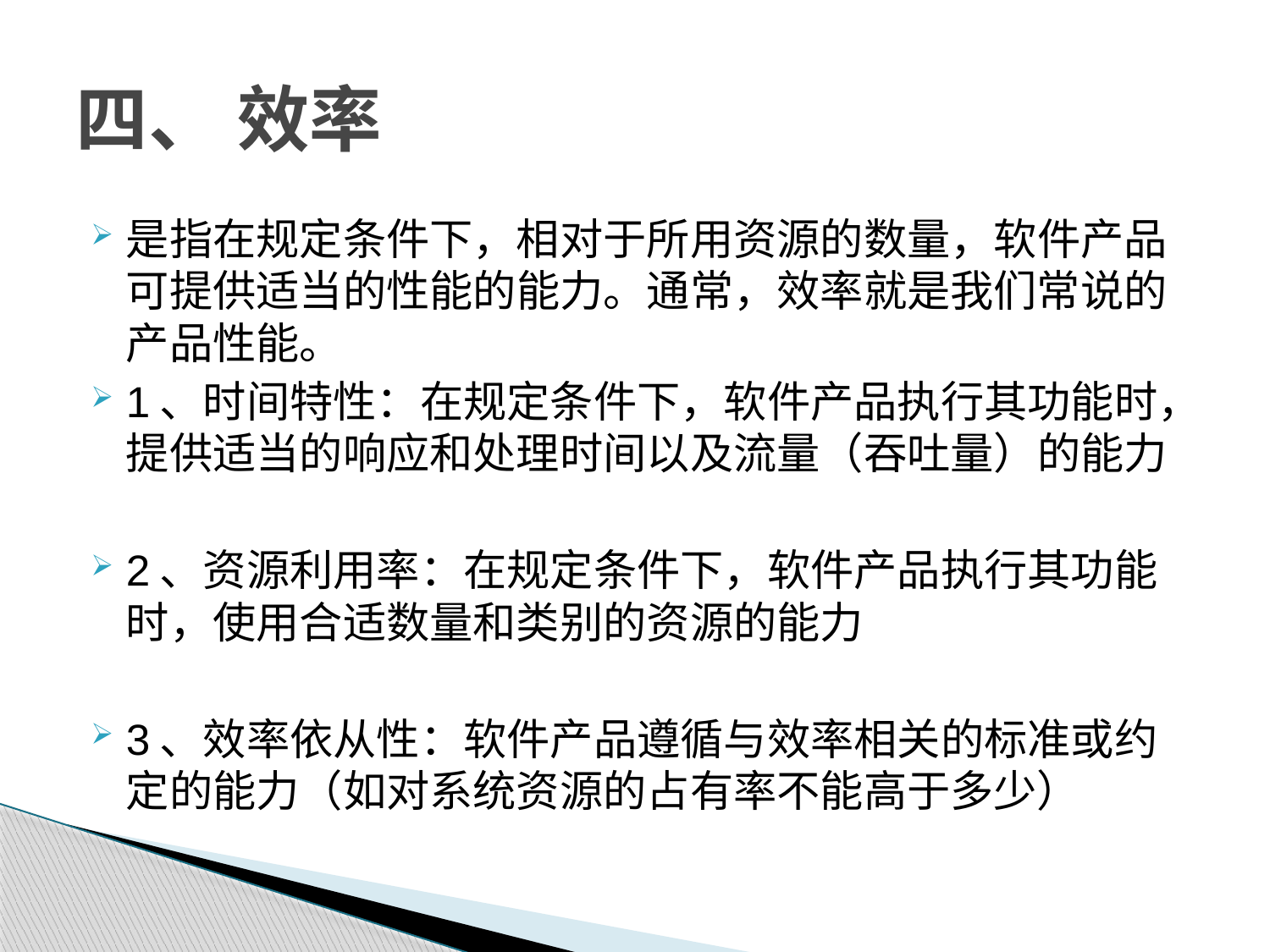

# 四、 效率
是指在规定条件下，相对于所用资源的数量，软件产品可提供适当的性能的能力。通常，效率就是我们常说的产品性能。
1、时间特性：在规定条件下，软件产品执行其功能时，提供适当的响应和处理时间以及流量（吞吐量）的能力

2、资源利用率：在规定条件下，软件产品执行其功能时，使用合适数量和类别的资源的能力

3、效率依从性：软件产品遵循与效率相关的标准或约定的能力（如对系统资源的占有率不能高于多少）